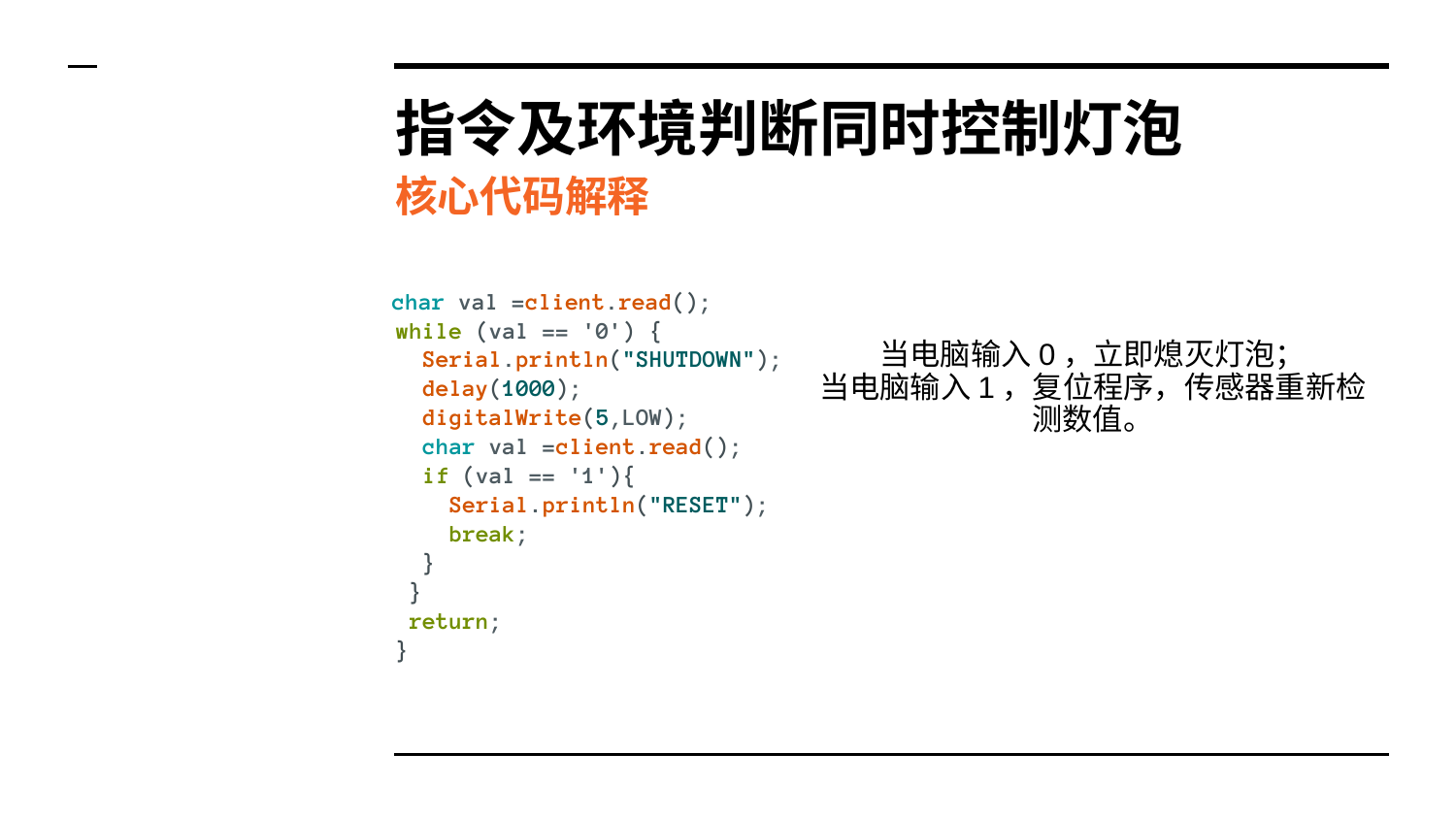

# 指令及环境判断同时控制灯泡
核心代码解释
  char val =client.read();
  while (val == '0') {
    Serial.println("SHUTDOWN");
    delay(1000);
    digitalWrite(5,LOW);
    char val =client.read();
    if (val == '1'){
      Serial.println("RESET");
      break;
    }
   }
   return;
  }
当电脑输入0，立即熄灭灯泡；
当电脑输入1，复位程序，传感器重新检测数值。